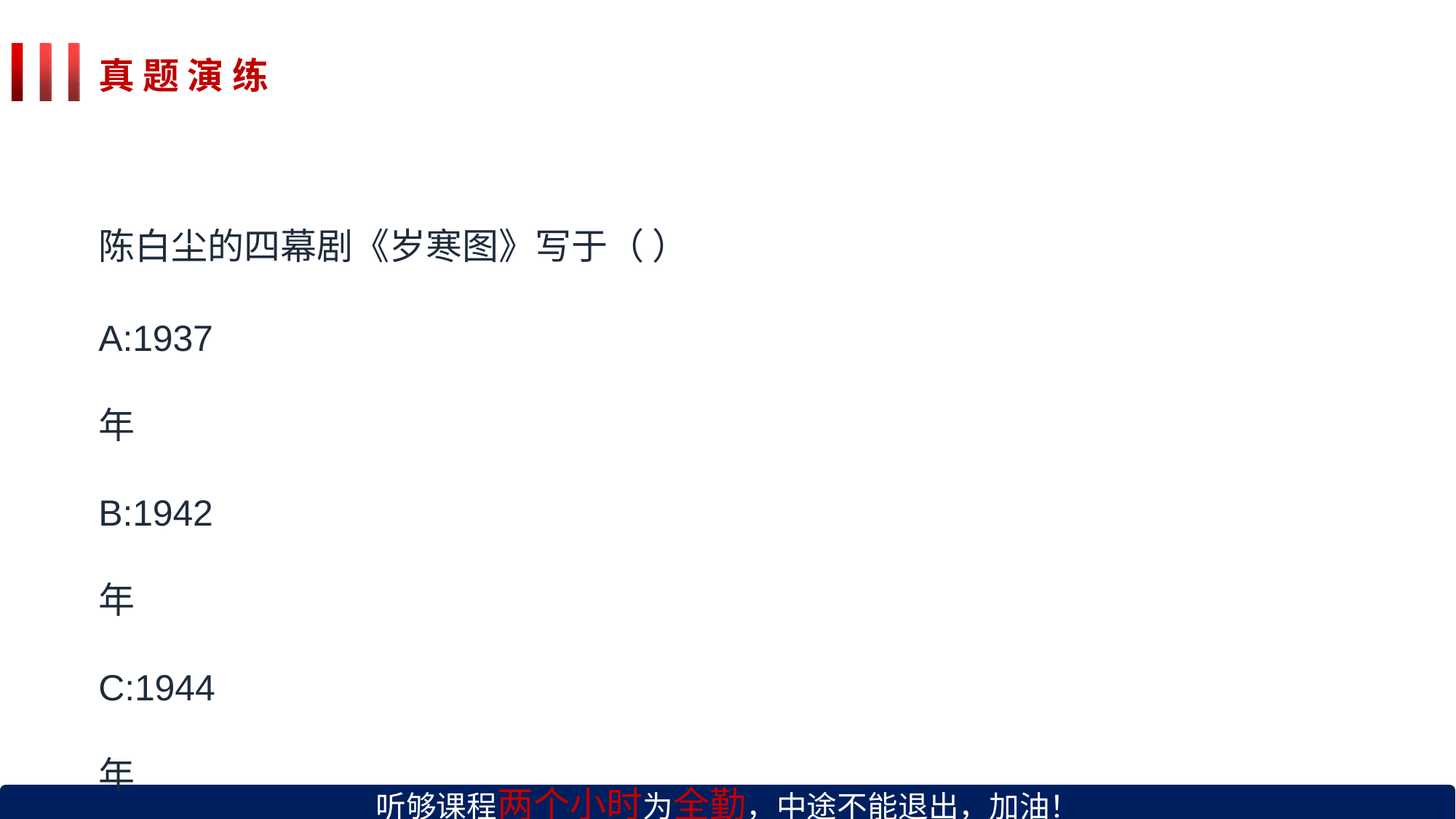

真 题 演 练
陈白尘的四幕剧《岁寒图》写于（ ）
A:1937年 B:1942年 C:1944年  D:1948年
59

听够课程两个小时为全勤，中途不能退出，加油！